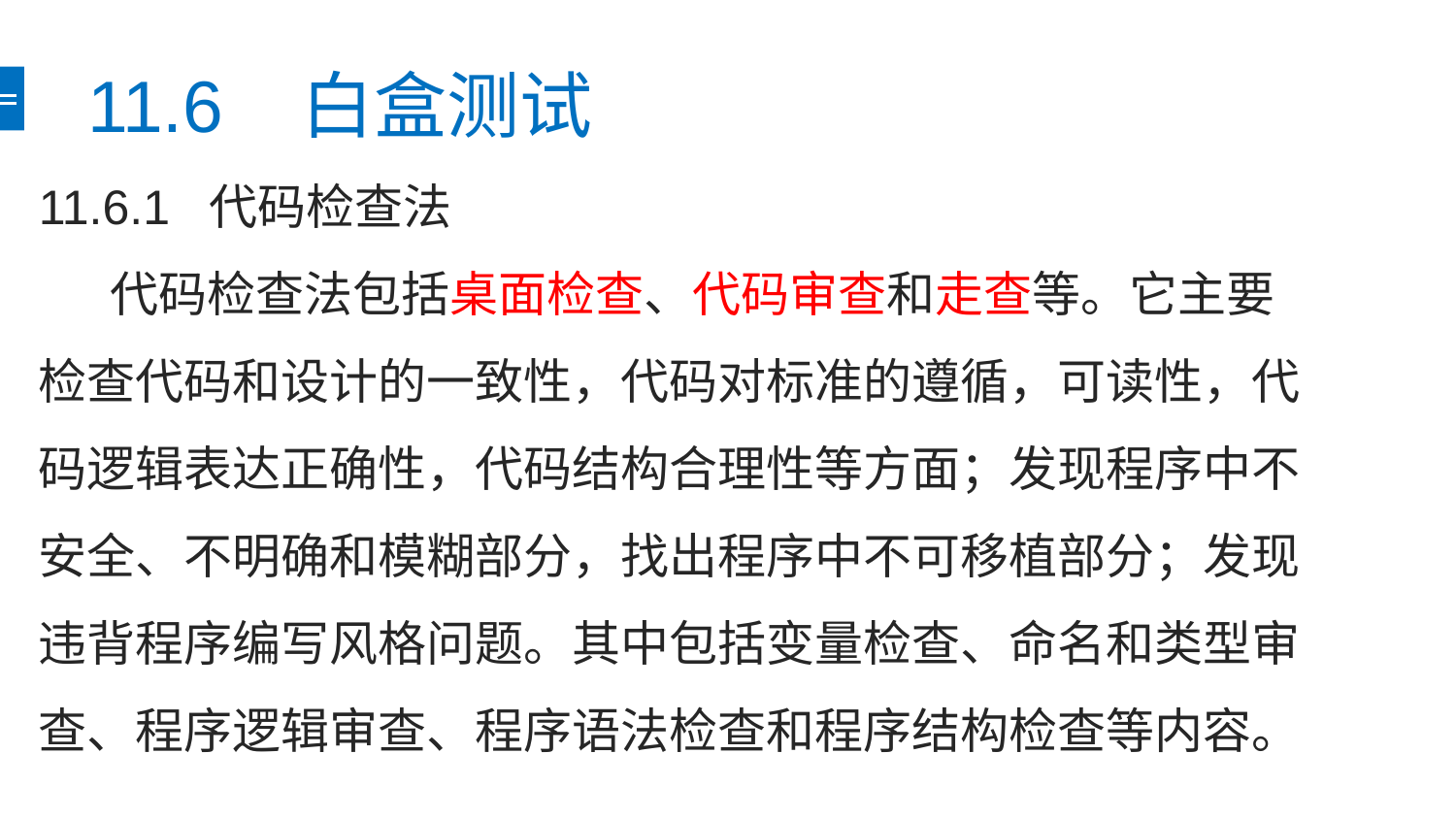

# 11.6   白盒测试
11.6.1  代码检查法
代码检查法包括桌面检查、代码审查和走查等。它主要检查代码和设计的一致性，代码对标准的遵循，可读性，代码逻辑表达正确性，代码结构合理性等方面；发现程序中不安全、不明确和模糊部分，找出程序中不可移植部分；发现违背程序编写风格问题。其中包括变量检查、命名和类型审查、程序逻辑审查、程序语法检查和程序结构检查等内容。